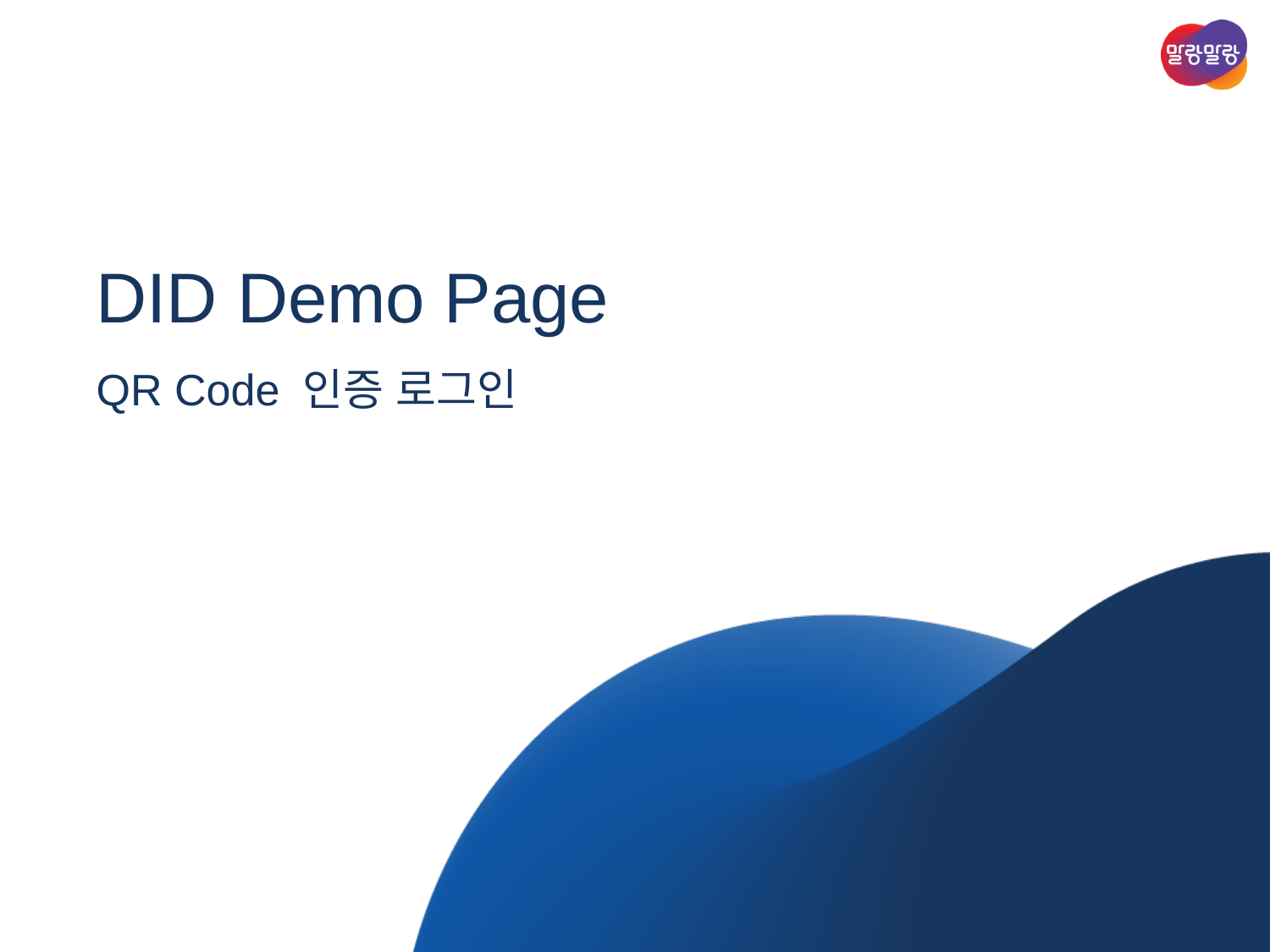

DID Demo Page
QR Code 인증 로그인